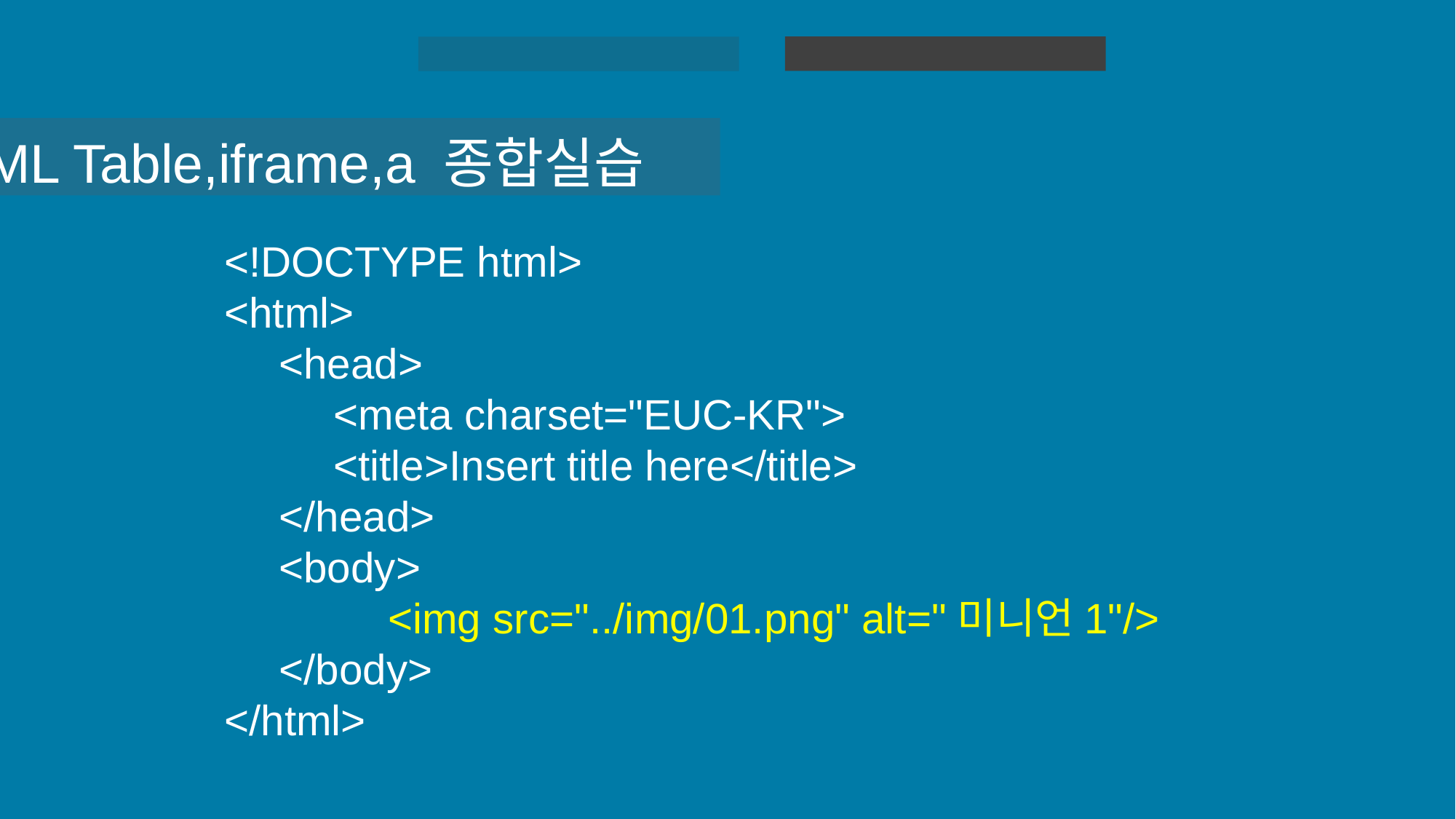

HTML 실습
HTML

HTML Table,iframe,a 종합실습
<!DOCTYPE html>
<html>
<head>
<meta charset="EUC-KR">
<title>Insert title here</title>
</head>
<body>
	<img src="../img/01.png" alt="미니언1"/>
</body>
</html>